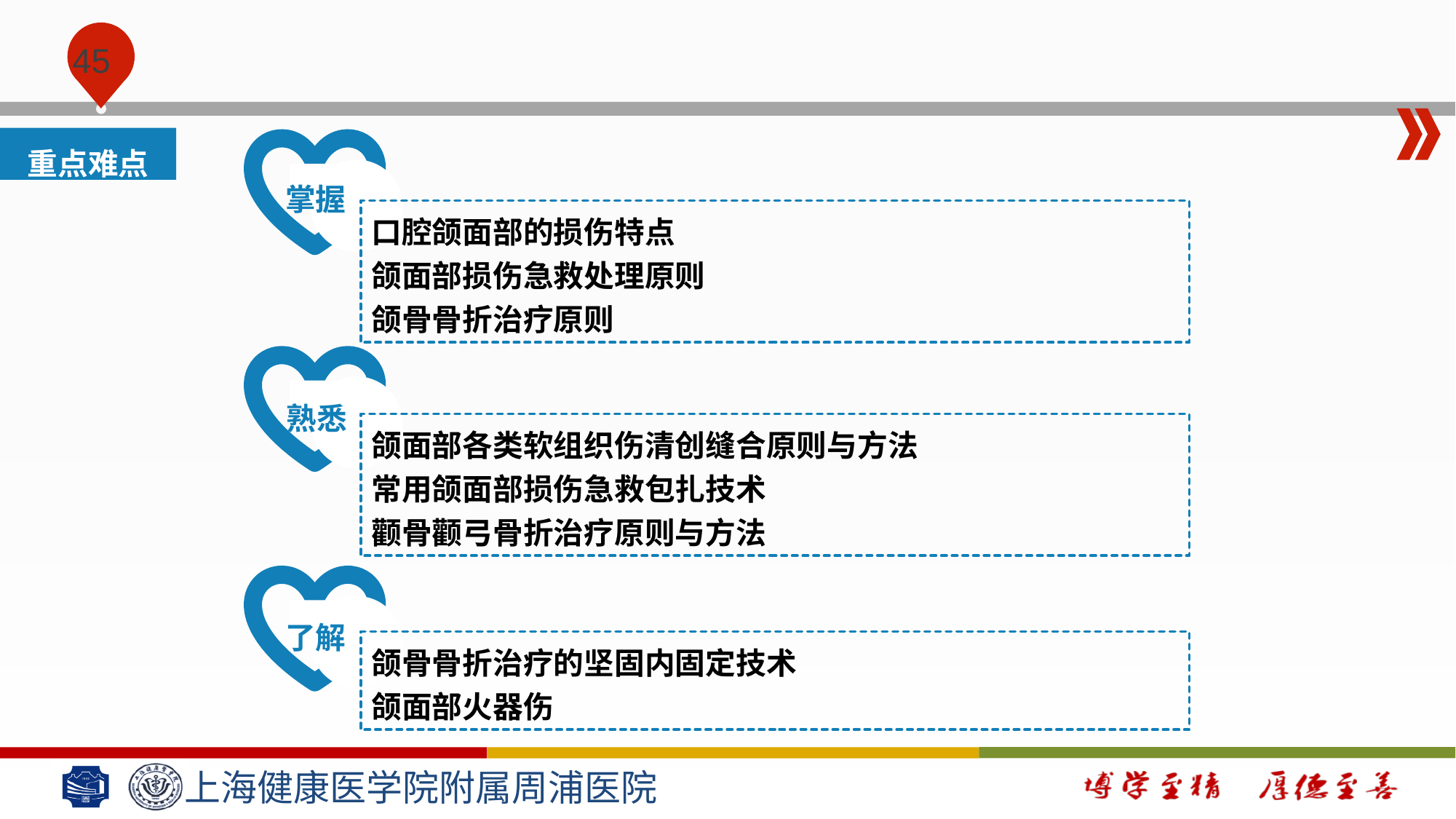

#
重点难点

掌握
口腔颌面部的损伤特点
颌面部损伤急救处理原则
颌骨骨折治疗原则

熟悉
颌面部各类软组织伤清创缝合原则与方法
常用颌面部损伤急救包扎技术
颧骨颧弓骨折治疗原则与方法

了解
颌骨骨折治疗的坚固内固定技术
颌面部火器伤